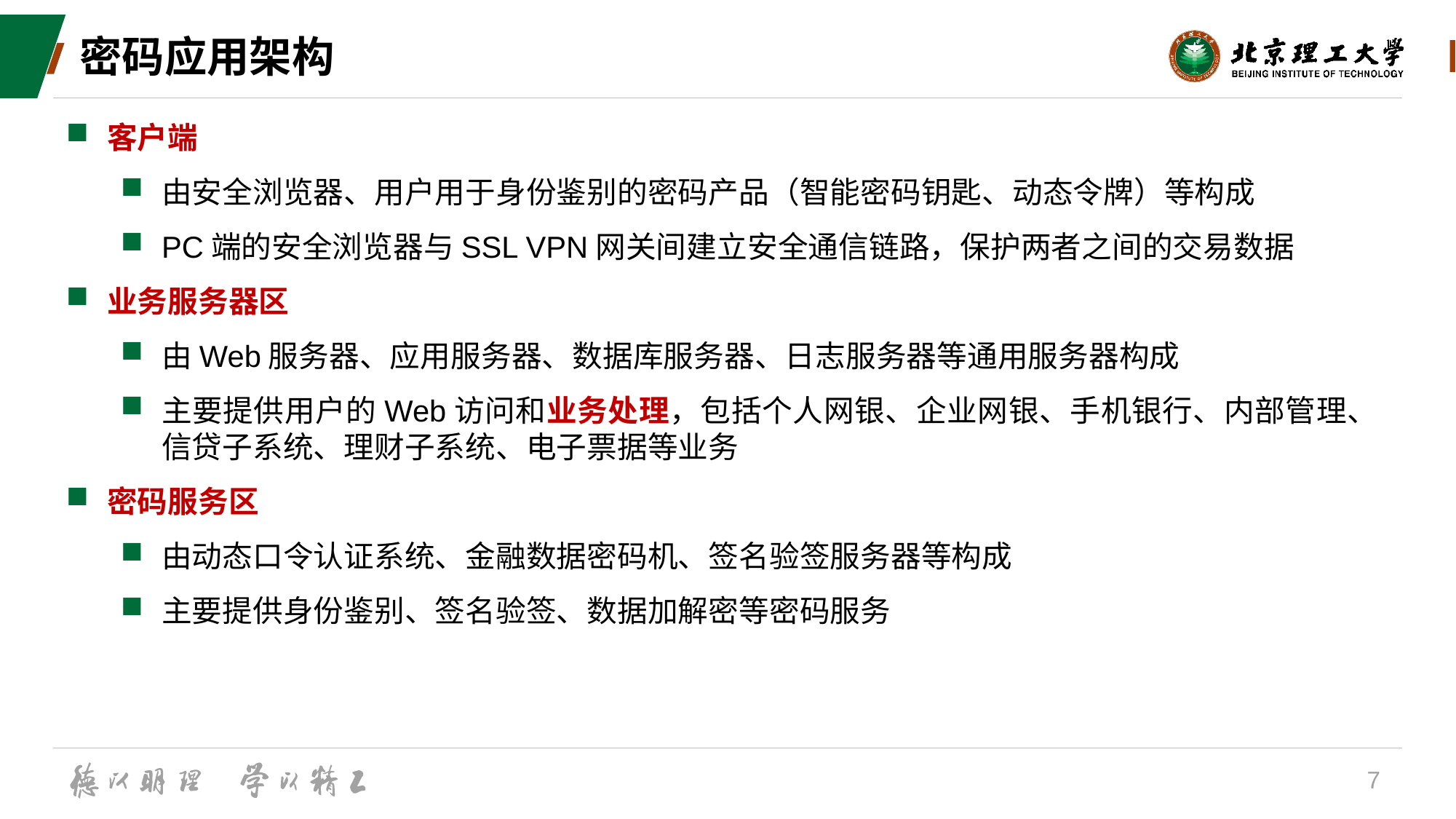

# 密码应用架构
客户端
由安全浏览器、用户用于身份鉴别的密码产品（智能密码钥匙、动态令牌）等构成
PC端的安全浏览器与SSL VPN网关间建立安全通信链路，保护两者之间的交易数据
业务服务器区
由Web服务器、应用服务器、数据库服务器、日志服务器等通用服务器构成
主要提供用户的Web访问和业务处理，包括个人网银、企业网银、手机银行、内部管理、信贷子系统、理财子系统、电子票据等业务
密码服务区
由动态口令认证系统、金融数据密码机、签名验签服务器等构成
主要提供身份鉴别、签名验签、数据加解密等密码服务